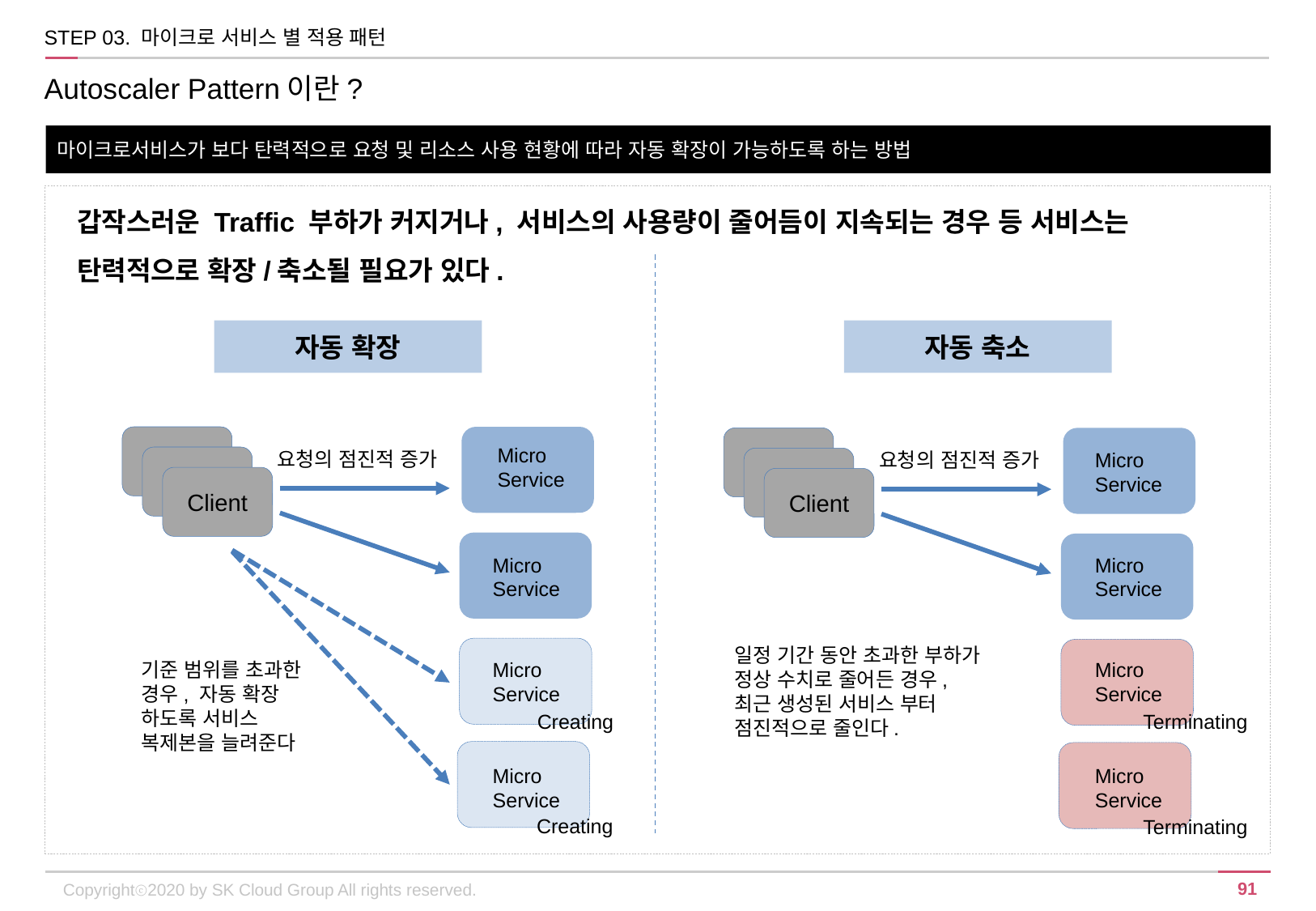

STEP 03. 마이크로 서비스 별 적용 패턴
Autoscaler Pattern이란?
마이크로서비스가 보다 탄력적으로 요청 및 리소스 사용 현황에 따라 자동 확장이 가능하도록 하는 방법
갑작스러운 Traffic 부하가 커지거나, 서비스의 사용량이 줄어듬이 지속되는 경우 등 서비스는 탄력적으로 확장/축소될 필요가 있다.
자동 확장
자동 축소
Client

Micro
Service
Client

Micro
Service
요청의 점진적 증가
요청의 점진적 증가
Client
Client
Client
Client

Micro
Service

Micro
Service
일정 기간 동안 초과한 부하가 정상 수치로 줄어든 경우, 최근 생성된 서비스 부터 점진적으로 줄인다.

Micro
Service

Micro
Service
기준 범위를 초과한 경우, 자동 확장 하도록 서비스 복제본을 늘려준다
Terminating
Creating

Micro
Service

Micro
Service
Creating
Terminating
Copyrightⓒ2020 by SK Cloud Group All rights reserved.